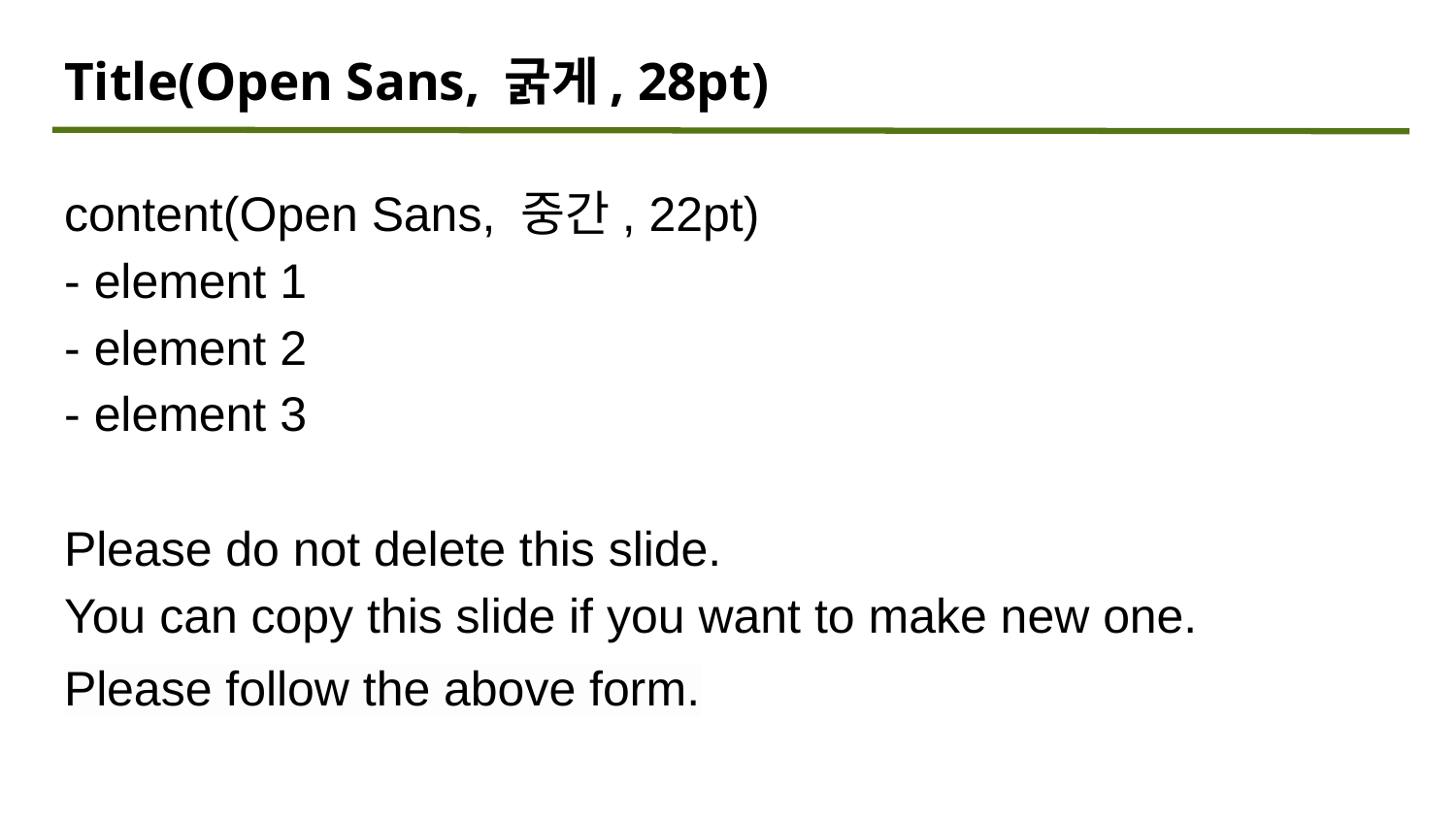

Title(Open Sans, 굵게, 28pt)
content(Open Sans, 중간, 22pt)
- element 1
- element 2
- element 3

Please do not delete this slide.
You can copy this slide if you want to make new one.
Please follow the above form.